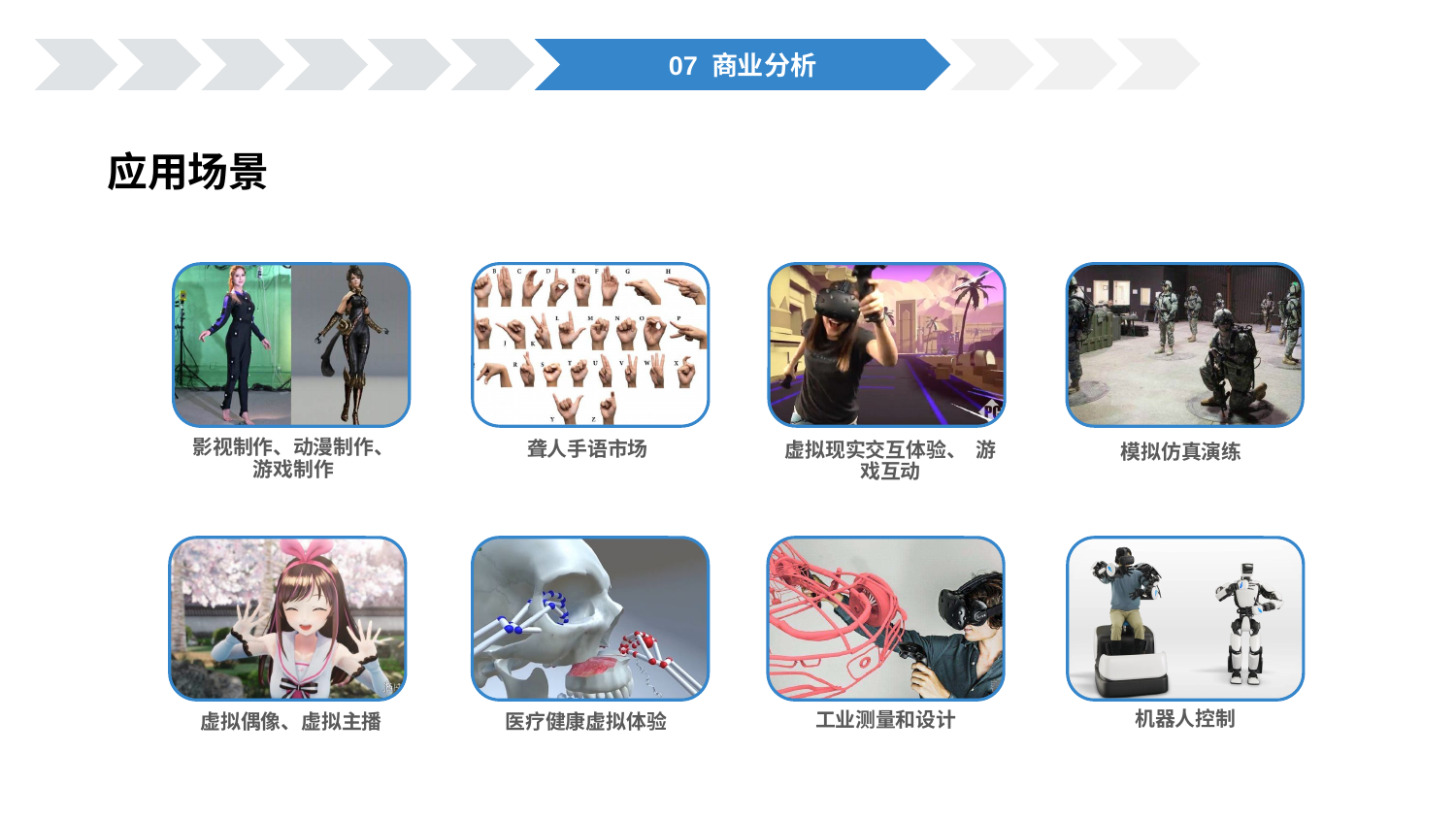

07 商业分析

应用场景
影视制作、动漫制作、游戏制作
聋人手语市场
虚拟现实交互体验、  游戏互动
模拟仿真演练
虚拟偶像、虚拟主播
医疗健康虚拟体验
工业测量和设计
机器人控制